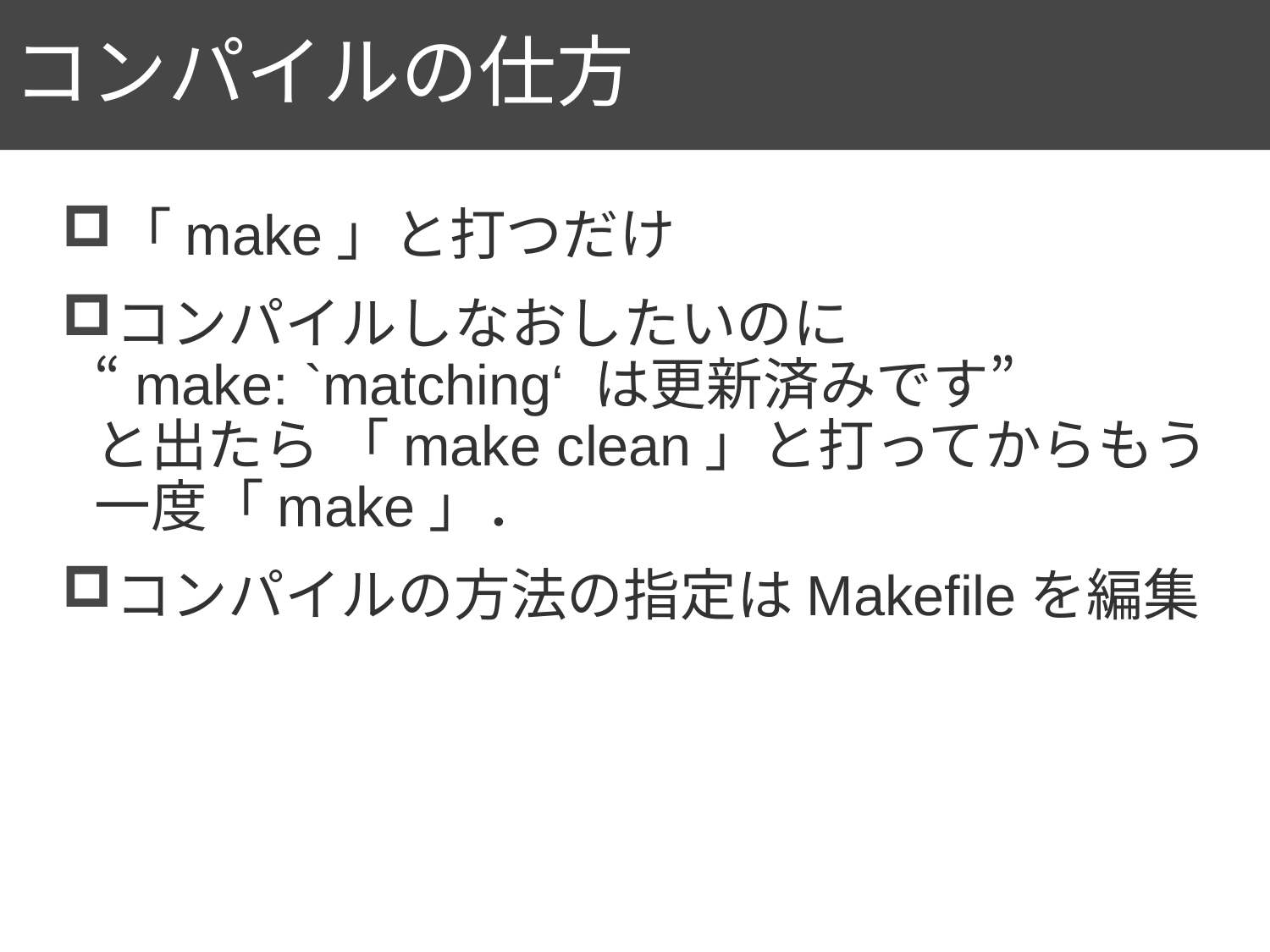

# コンパイルの仕方
71
「make」と打つだけ
コンパイルしなおしたいのに
“make: `matching‘ は更新済みです”
と出たら 「make clean」と打ってからもう一度「make」．
コンパイルの方法の指定はMakefileを編集